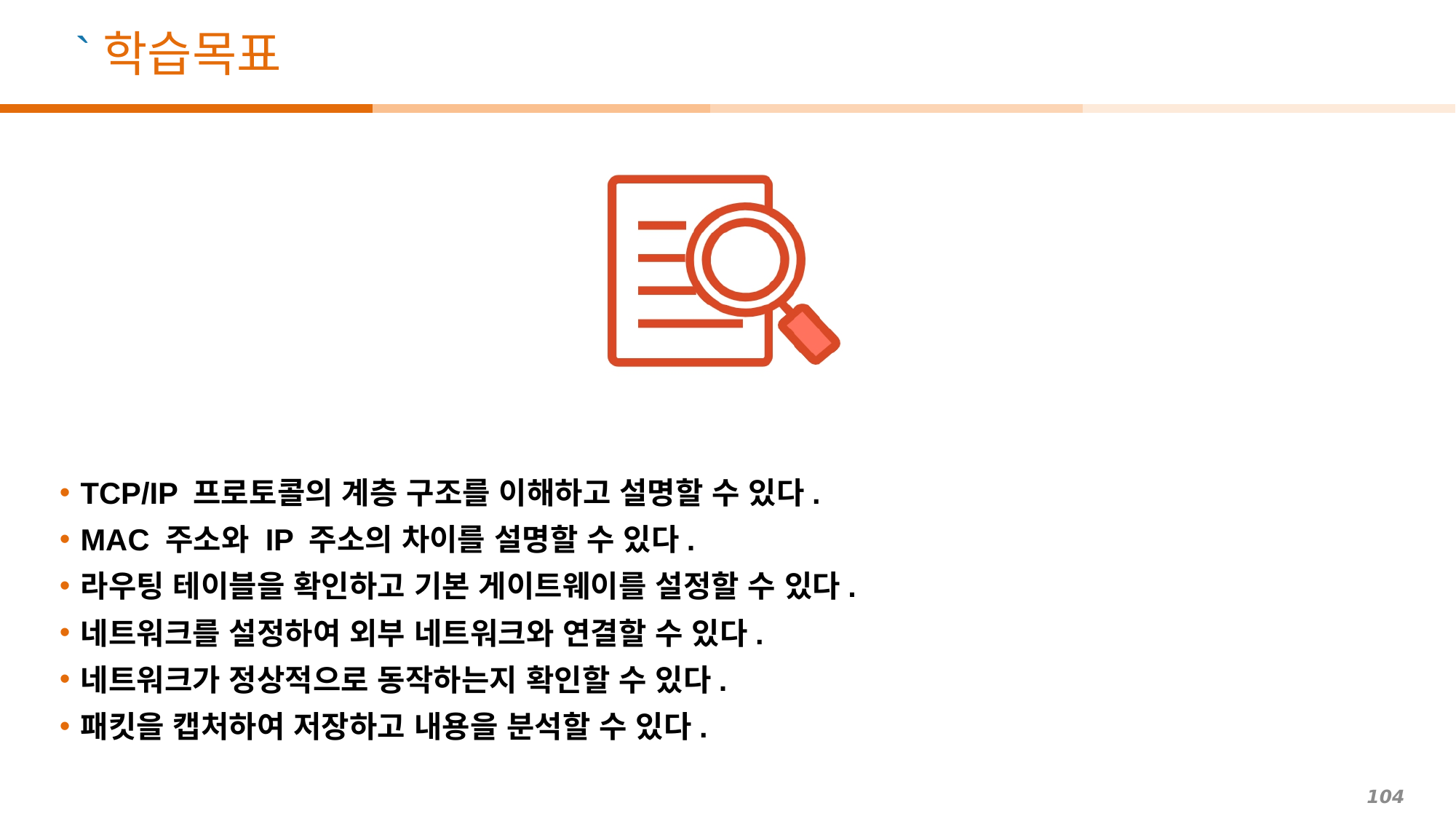

TCP/IP 프로토콜의 계층 구조를 이해하고 설명할 수 있다.
MAC 주소와 IP 주소의 차이를 설명할 수 있다.
라우팅 테이블을 확인하고 기본 게이트웨이를 설정할 수 있다.
네트워크를 설정하여 외부 네트워크와 연결할 수 있다.
네트워크가 정상적으로 동작하는지 확인할 수 있다.
패킷을 캡처하여 저장하고 내용을 분석할 수 있다.